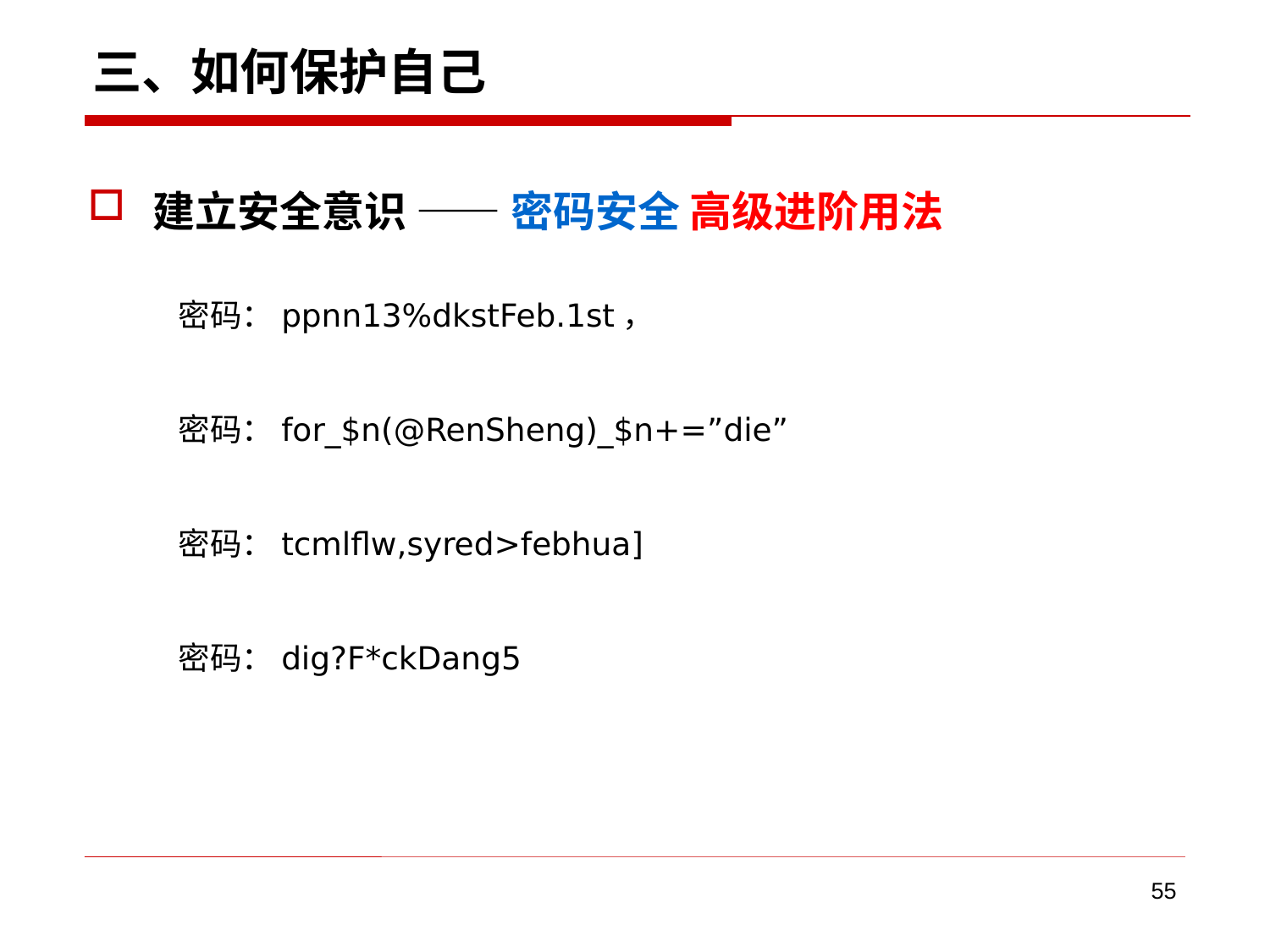

# 三、如何保护自己
建立安全意识 —— 密码安全 高级进阶用法
密码：ppnn13%dkstFeb.1st，
密码：for_$n(@RenSheng)_$n+=”die”
密码：tcmlflw,syred>febhua]
密码：dig?F*ckDang5